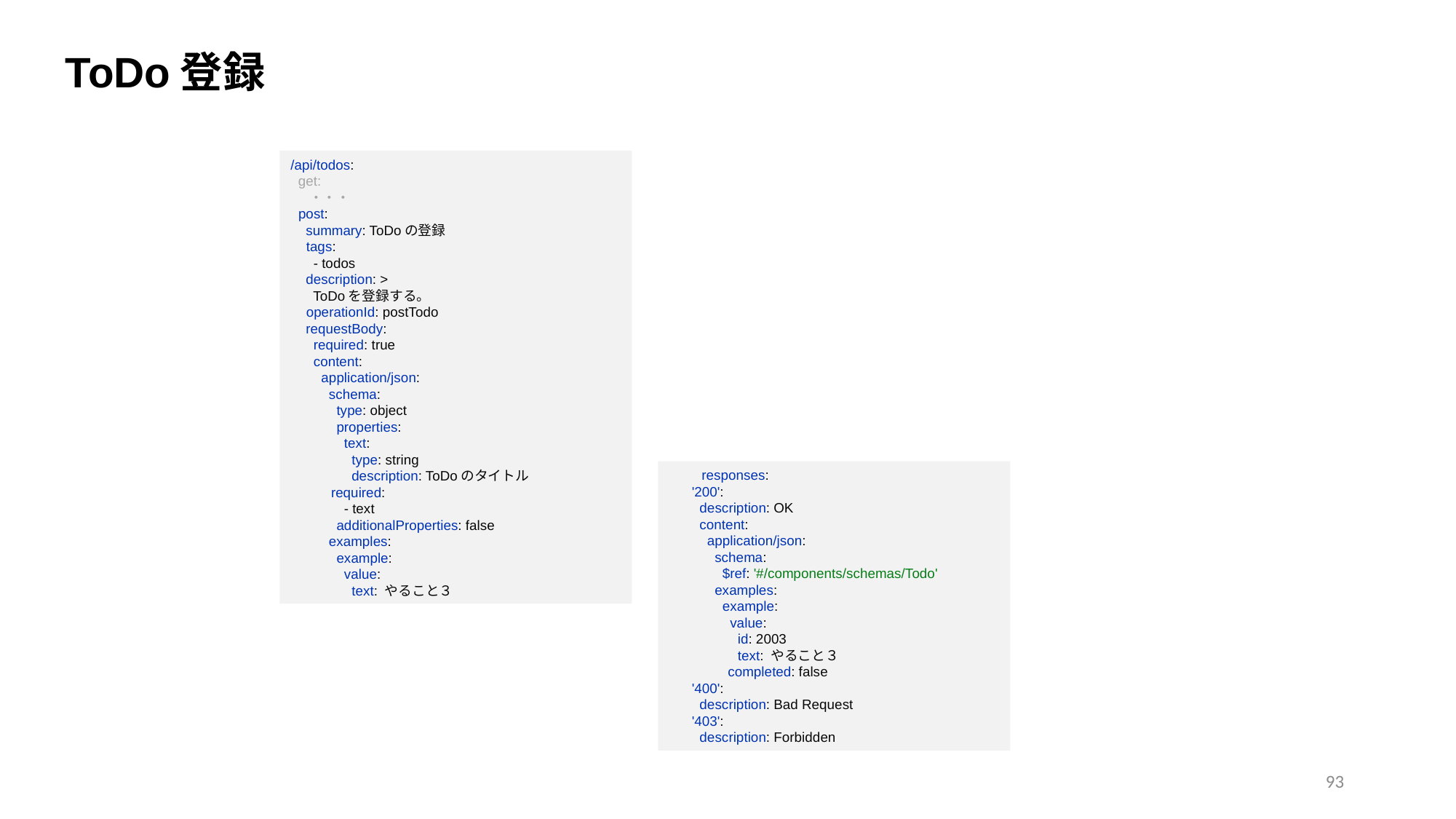

ToDo登録
/api/todos:
  get:
    ・・・
  post:
    summary: ToDoの登録
    tags:
      - todos
    description: >
      ToDoを登録する。
    operationId: postTodo
    requestBody:
      required: true
      content:
        application/json:
          schema:
            type: object
            properties:
              text:
                type: string
                description: ToDoのタイトル
            required:
              - text
            additionalProperties: false
          examples:
            example:
              value:
                text: やること３
    responses:
      '200':
        description: OK
        content:
          application/json:
            schema:
              $ref: '#/components/schemas/Todo'
            examples:
              example:
                value:
                  id: 2003
                  text: やること３
                  completed: false
      '400':
        description: Bad Request
      '403':
        description: Forbidden
93